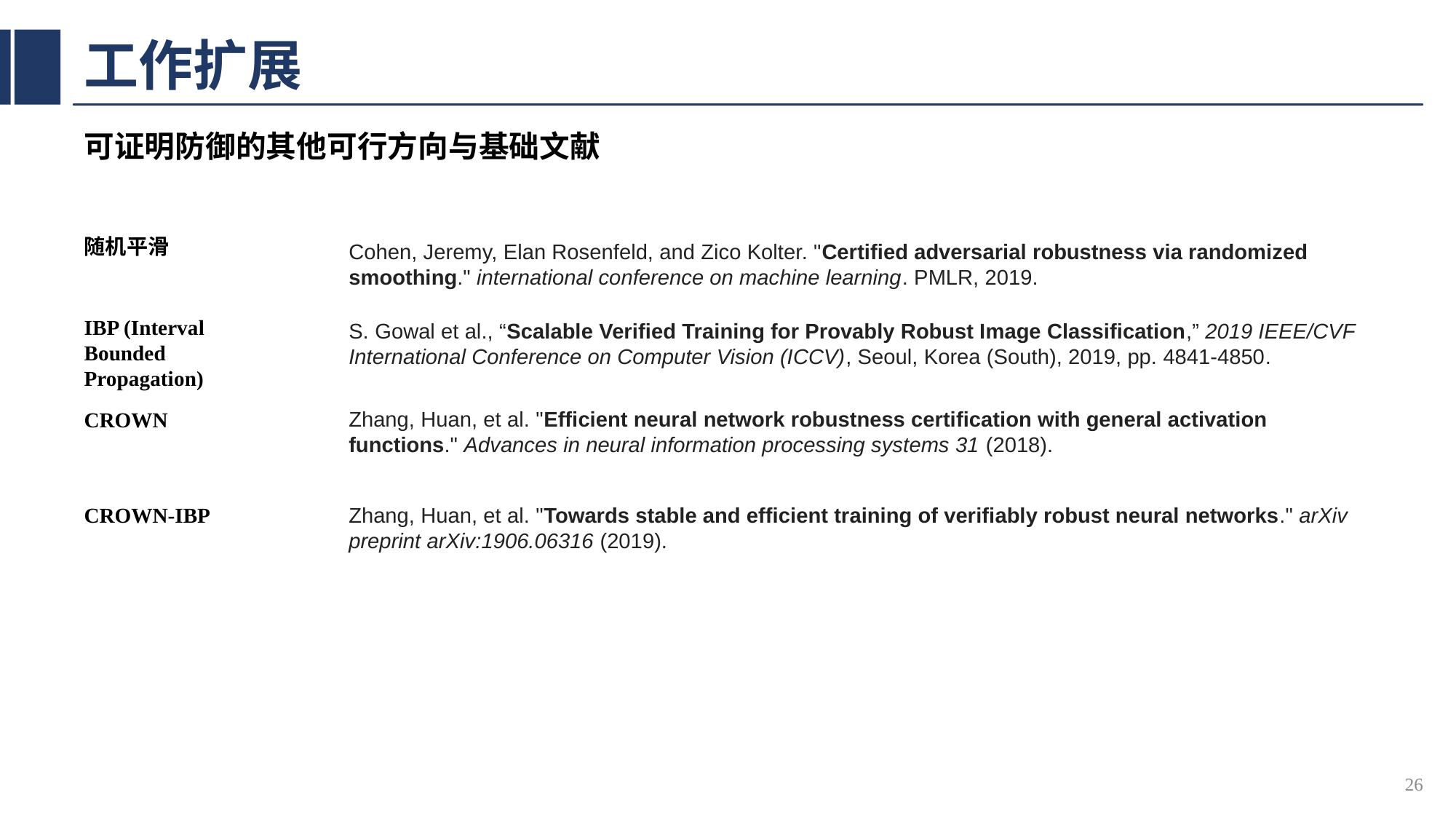

# 工作扩展
可证明防御的其他可行方向与基础文献
随机平滑
Cohen, Jeremy, Elan Rosenfeld, and Zico Kolter. "Certified adversarial robustness via randomized smoothing." international conference on machine learning. PMLR, 2019.
IBP (Interval Bounded Propagation)
S. Gowal et al., “Scalable Verified Training for Provably Robust Image Classification,” 2019 IEEE/CVF International Conference on Computer Vision (ICCV), Seoul, Korea (South), 2019, pp. 4841-4850.
Zhang, Huan, et al. "Efficient neural network robustness certification with general activation functions." Advances in neural information processing systems 31 (2018).
CROWN
CROWN-IBP
Zhang, Huan, et al. "Towards stable and efficient training of verifiably robust neural networks." arXiv preprint arXiv:1906.06316 (2019).
26